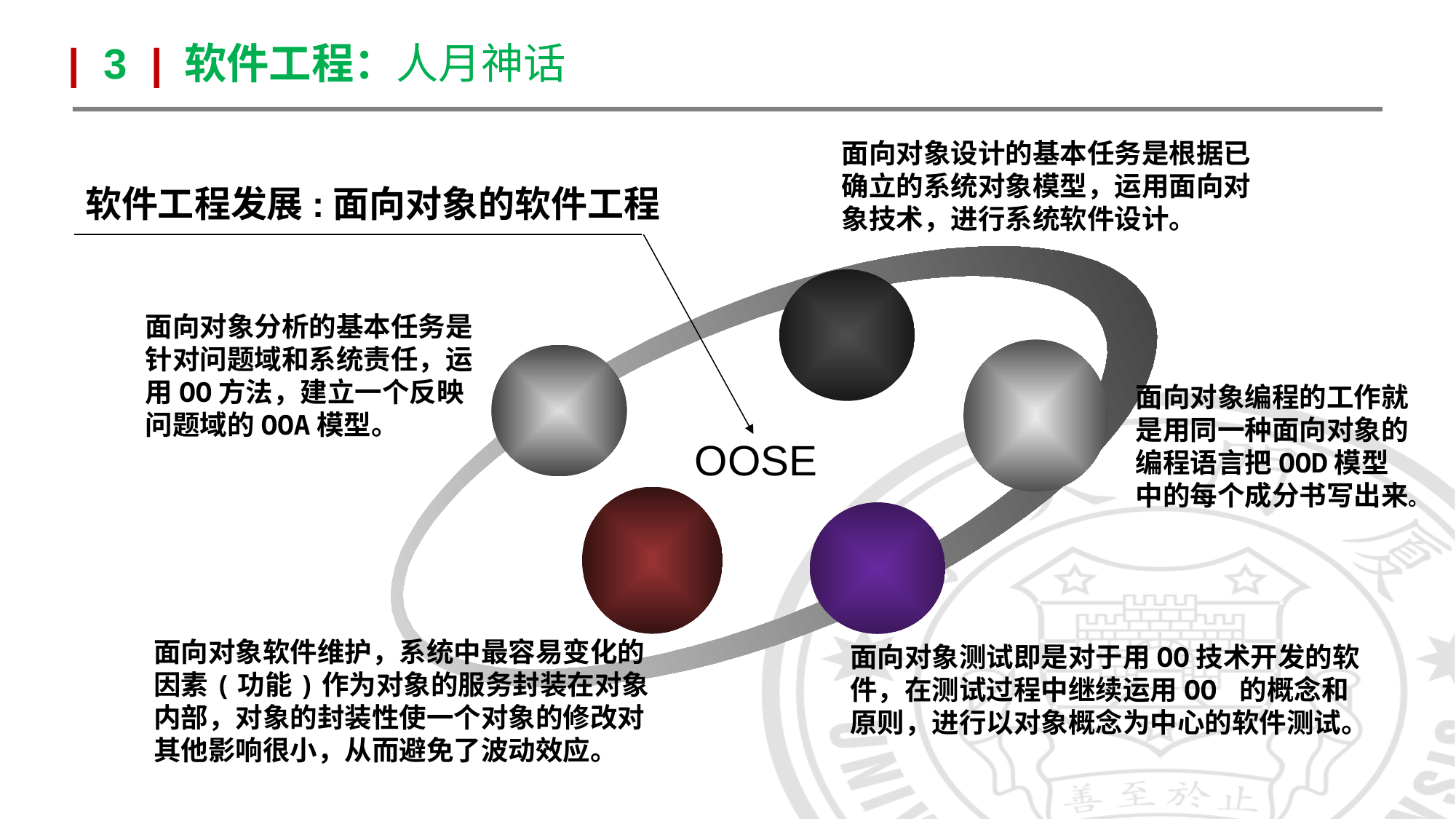

|  3  | 软件工程：人月神话

面向对象设计的基本任务是根据已确立的系统对象模型，运用面向对象技术，进行系统软件设计。
软件工程发展:面向对象的软件工程

面向对象分析的基本任务是针对问题域和系统责任，运用OO方法，建立一个反映问题域的OOA模型。

面向对象编程的工作就是用同一种面向对象的编程语言把OOD模型中的每个成分书写出来。
OOA
OOP
OOSE

面向对象软件维护，系统中最容易变化的因素(功能)作为对象的服务封装在对象内部，对象的封装性使一个对象的修改对其他影响很小，从而避免了波动效应。
面向对象测试即是对于用OO技术开发的软件，在测试过程中继续运用OO 的概念和原则，进行以对象概念为中心的软件测试。